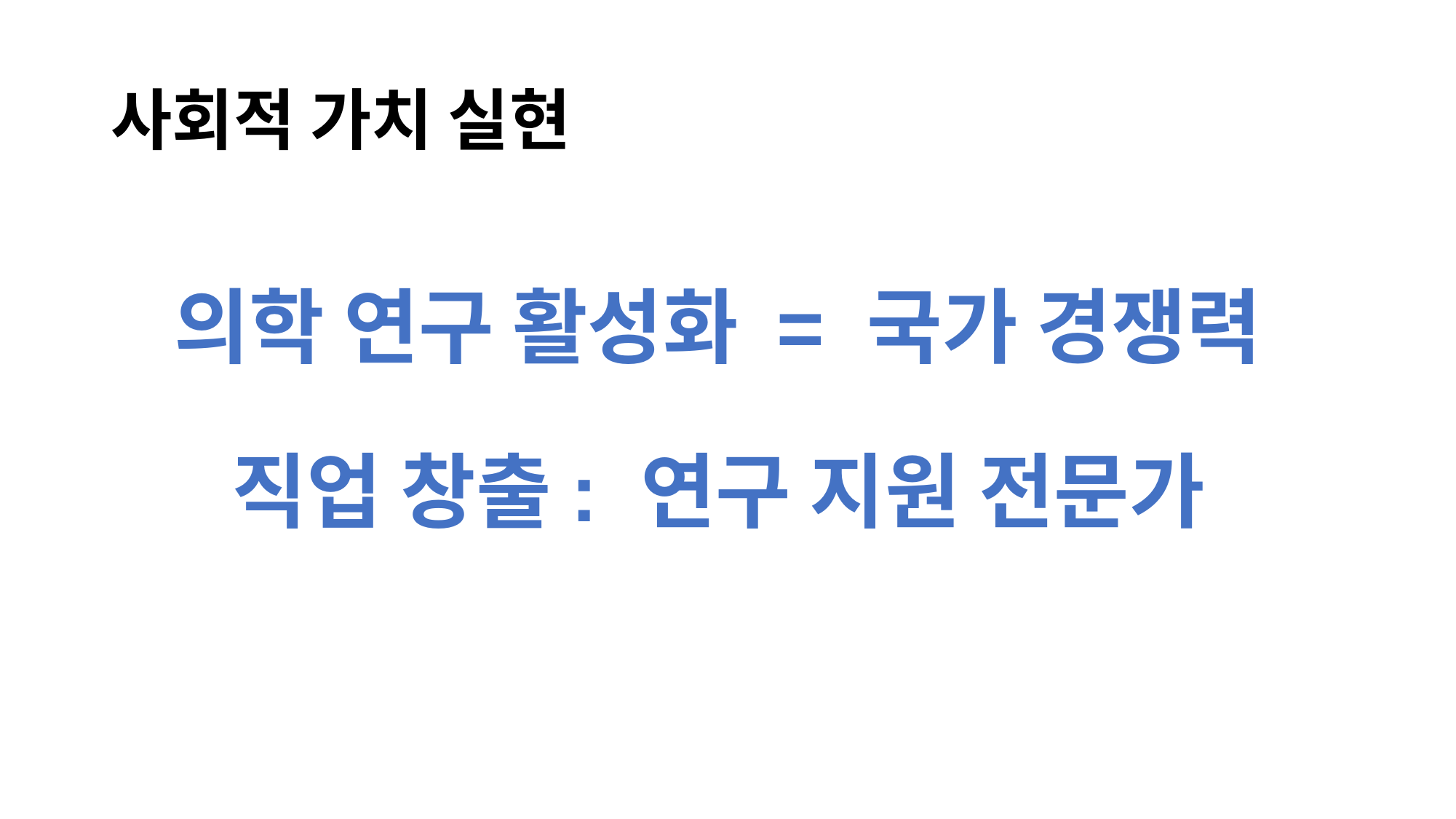

사회적 가치 실현
의학 연구 활성화 = 국가 경쟁력
직업 창출: 연구 지원 전문가